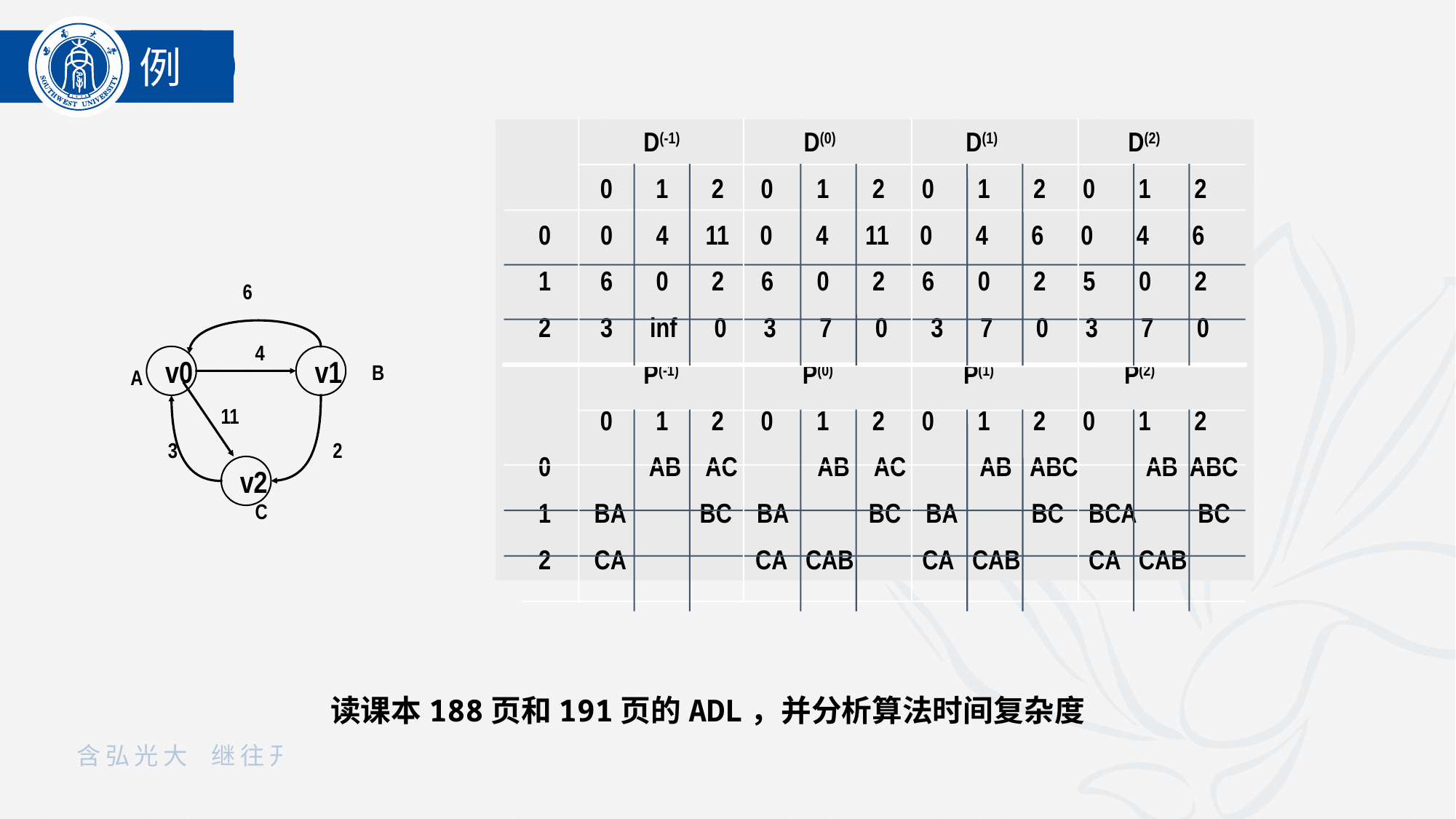

例
                    D(-1)                    D(0)                     D(1)                     D(2)
             0       1       2      0       1       2      0       1       2      0       1       2
   0        0       4      11     0       4      11     0       4       6      0       4       6
   1        6       0       2      6       0       2      6       0       2      5       0       2
   2        3      inf      0      3       7       0       3      7       0      3       7       0
                    P(-1)                    P(0)                     P(1)                     P(2)
             0       1       2      0       1       2      0       1       2      0       1       2
   0                AB    AC             AB    AC            AB   ABC           AB  ABC
   1       BA            BC    BA             BC    BA            BC    BCA          BC
   2       CA                     CA   CAB           CA   CAB           CA   CAB

6

4

v0
v1
B
A

11

3
2
v2

C

读课本188页和191页的ADL，并分析算法时间复杂度